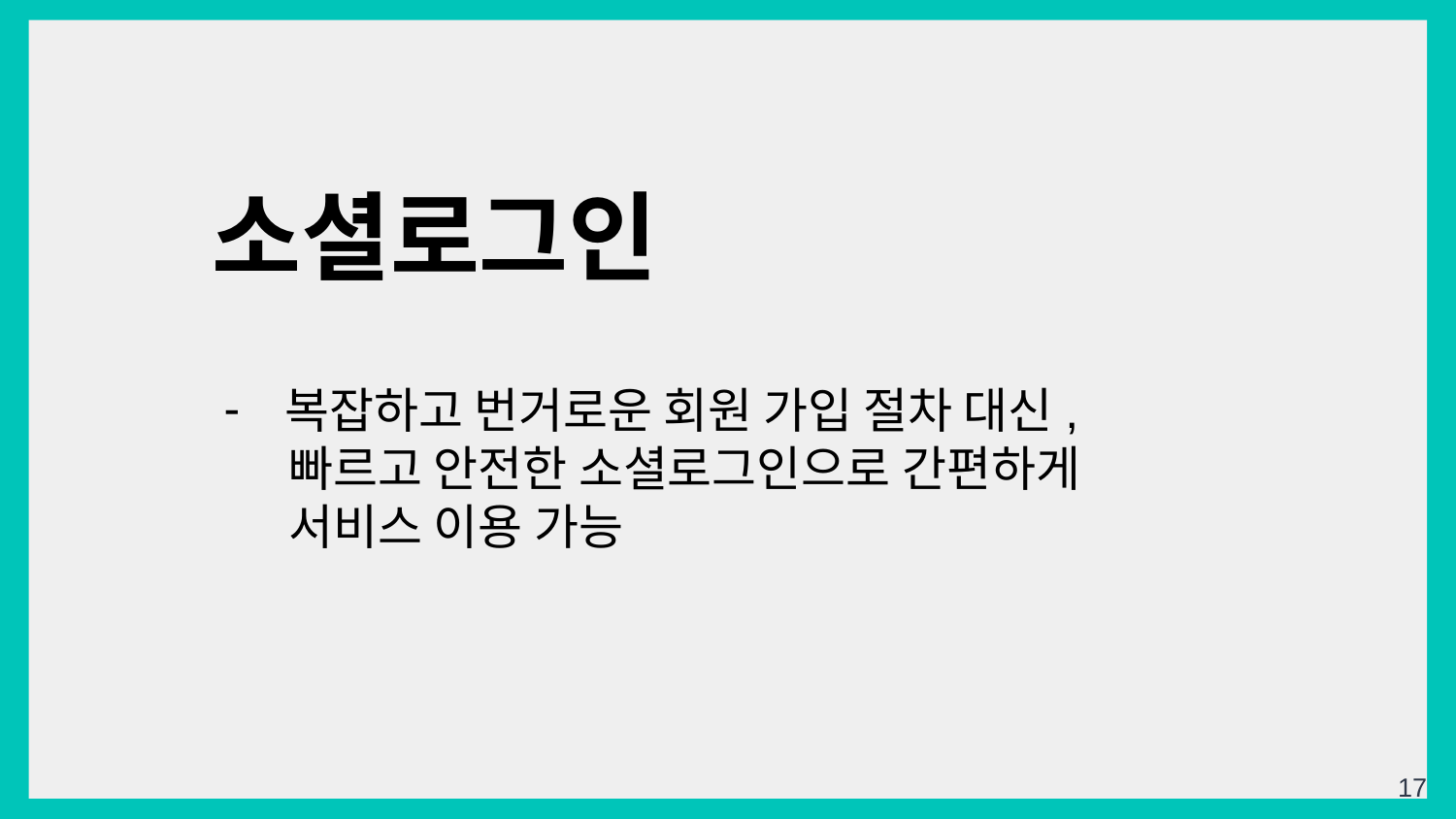

소셜로그인

복잡하고 번거로운 회원 가입 절차 대신,
      빠르고 안전한 소셜로그인으로 간편하게
      서비스 이용 가능

17